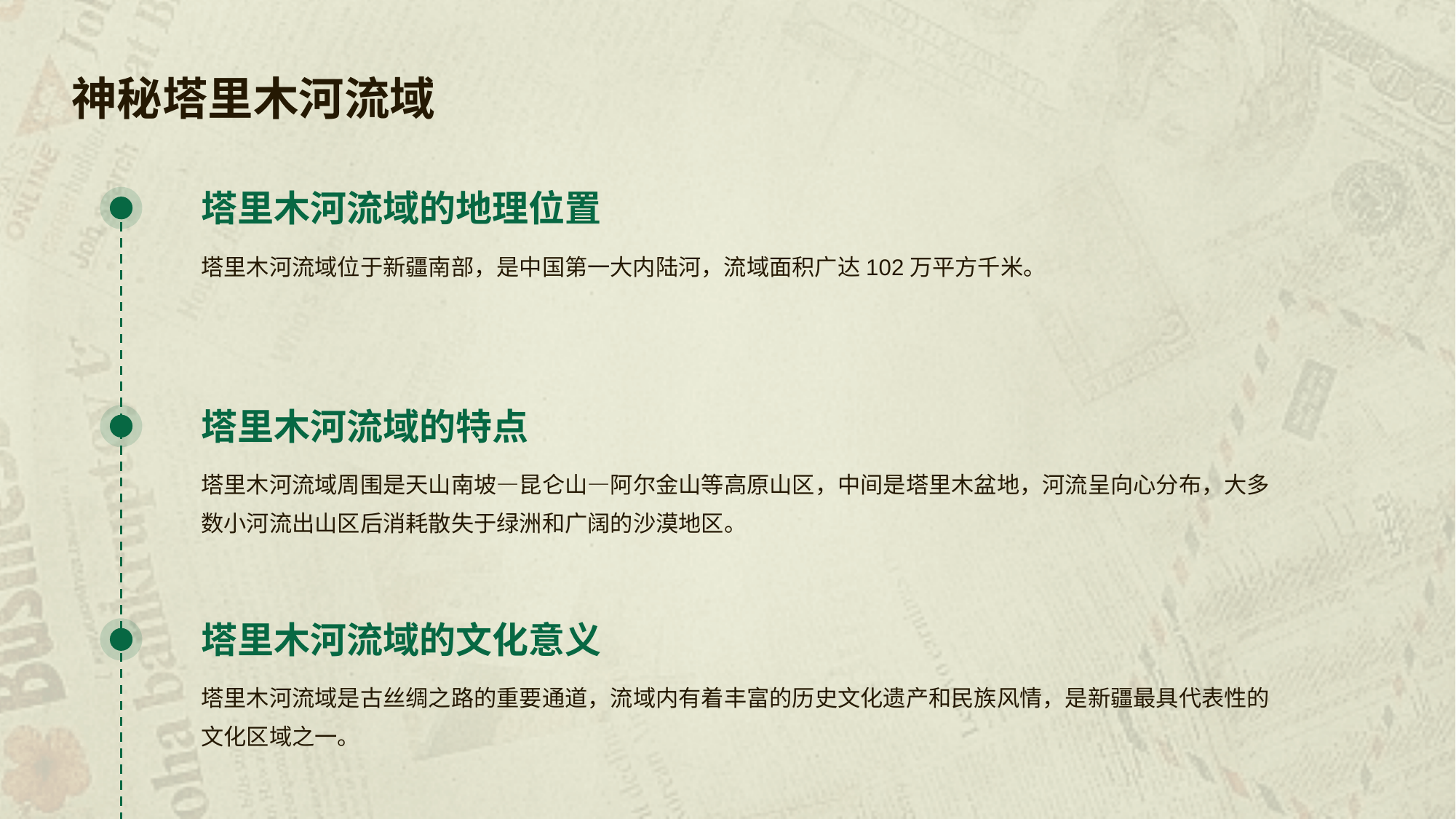

神秘塔里木河流域
塔里木河流域的地理位置

塔里木河流域位于新疆南部，是中国第一大内陆河，流域面积广达102万平方千米。
塔里木河流域的特点

塔里木河流域周围是天山南坡—昆仑山—阿尔金山等高原山区，中间是塔里木盆地，河流呈向心分布，大多数小河流出山区后消耗散失于绿洲和广阔的沙漠地区。
塔里木河流域的文化意义

塔里木河流域是古丝绸之路的重要通道，流域内有着丰富的历史文化遗产和民族风情，是新疆最具代表性的文化区域之一。